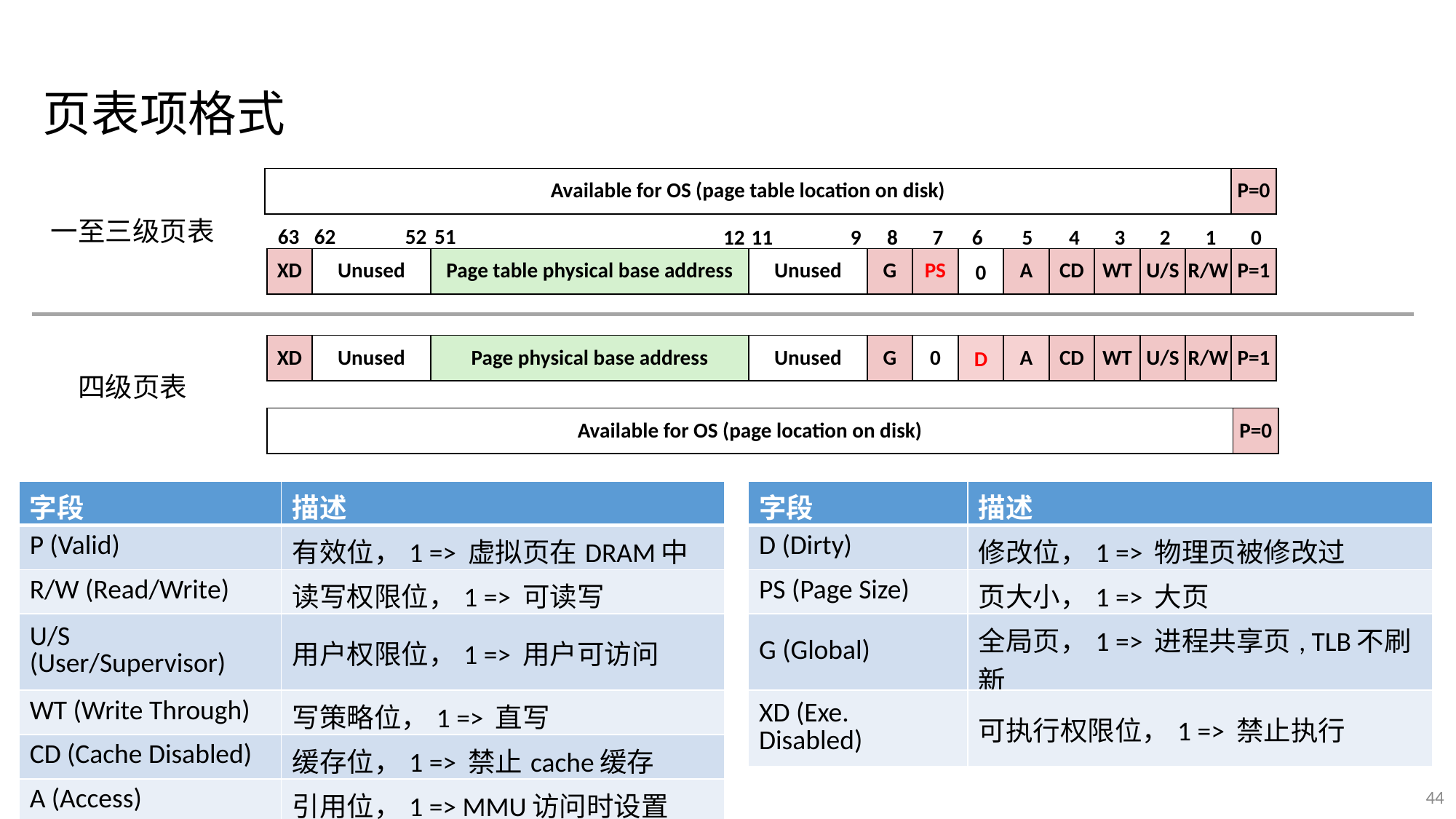

页表项格式
Available for OS (page table location on disk)
P=0
一至三级页表
63
62
52
51
12
11
9
8
7
6
5
4
3
2
1
0
XD
Unused
Page table physical base address
Unused
G
PS
0
A
CD
WT
U/S
R/W
P=1
XD
Unused
Page physical base address
Unused
G
0
D
A
CD
WT
U/S
R/W
P=1
四级页表
Available for OS (page location on disk)
P=0
| 字段 | 描述 |
| --- | --- |
| P (Valid) | 有效位，1 => 虚拟页在DRAM中 |
| R/W (Read/Write) | 读写权限位，1 => 可读写 |
| U/S (User/Supervisor) | 用户权限位，1 => 用户可访问 |
| WT (Write Through) | 写策略位，1 => 直写 |
| CD (Cache Disabled) | 缓存位，1 => 禁止cache缓存 |
| A (Access) | 引用位，1 => MMU访问时设置 |
| 字段 | 描述 |
| --- | --- |
| D (Dirty) | 修改位，1 => 物理页被修改过 |
| PS (Page Size) | 页大小，1 => 大页 |
| G (Global) | 全局页，1 => 进程共享页, TLB不刷新 |
| XD (Exe. Disabled) | 可执行权限位，1 => 禁止执行 |
44